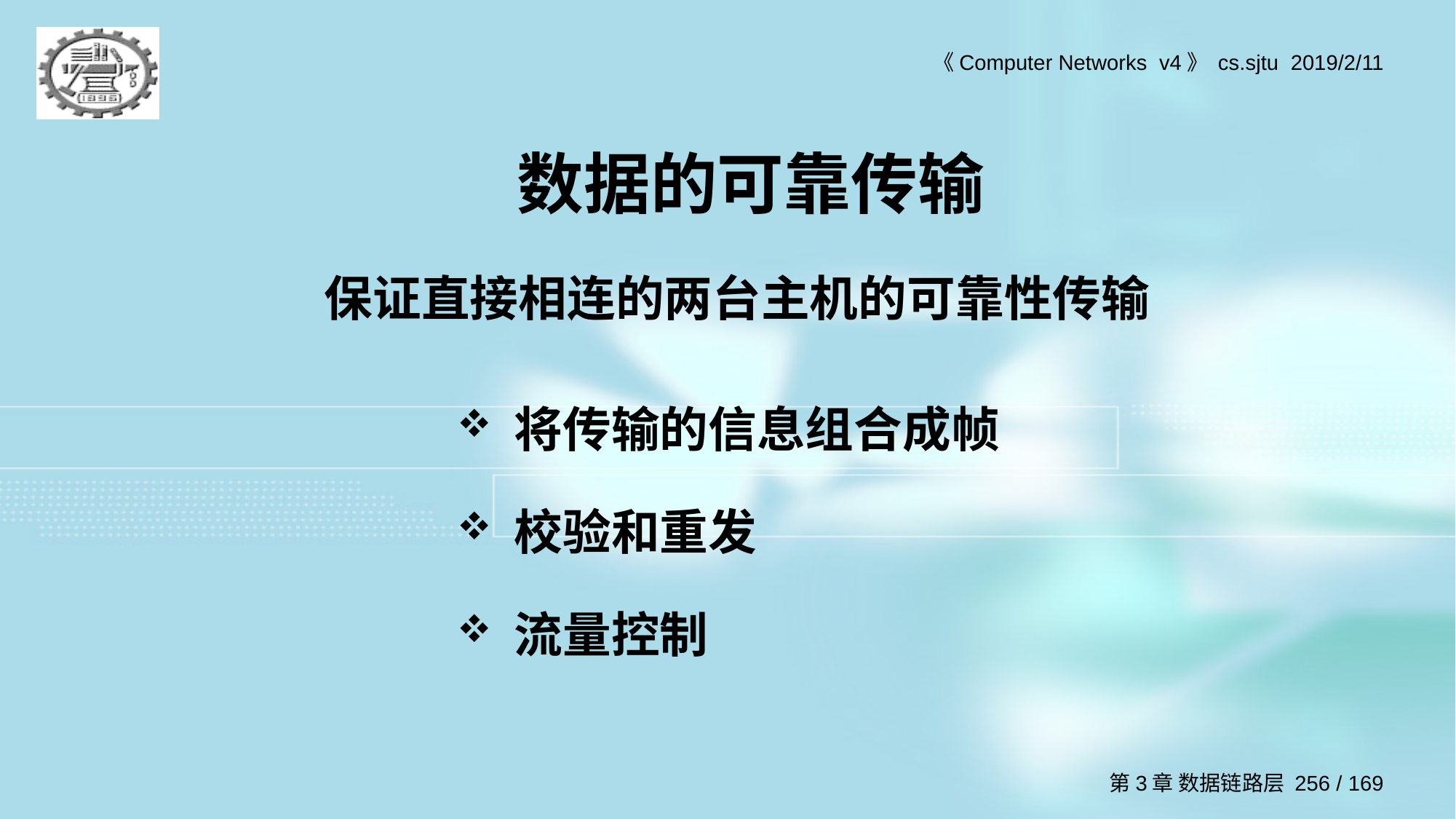

# 数据的可靠传输
保证直接相连的两台主机的可靠性传输
将传输的信息组合成帧
校验和重发
流量控制